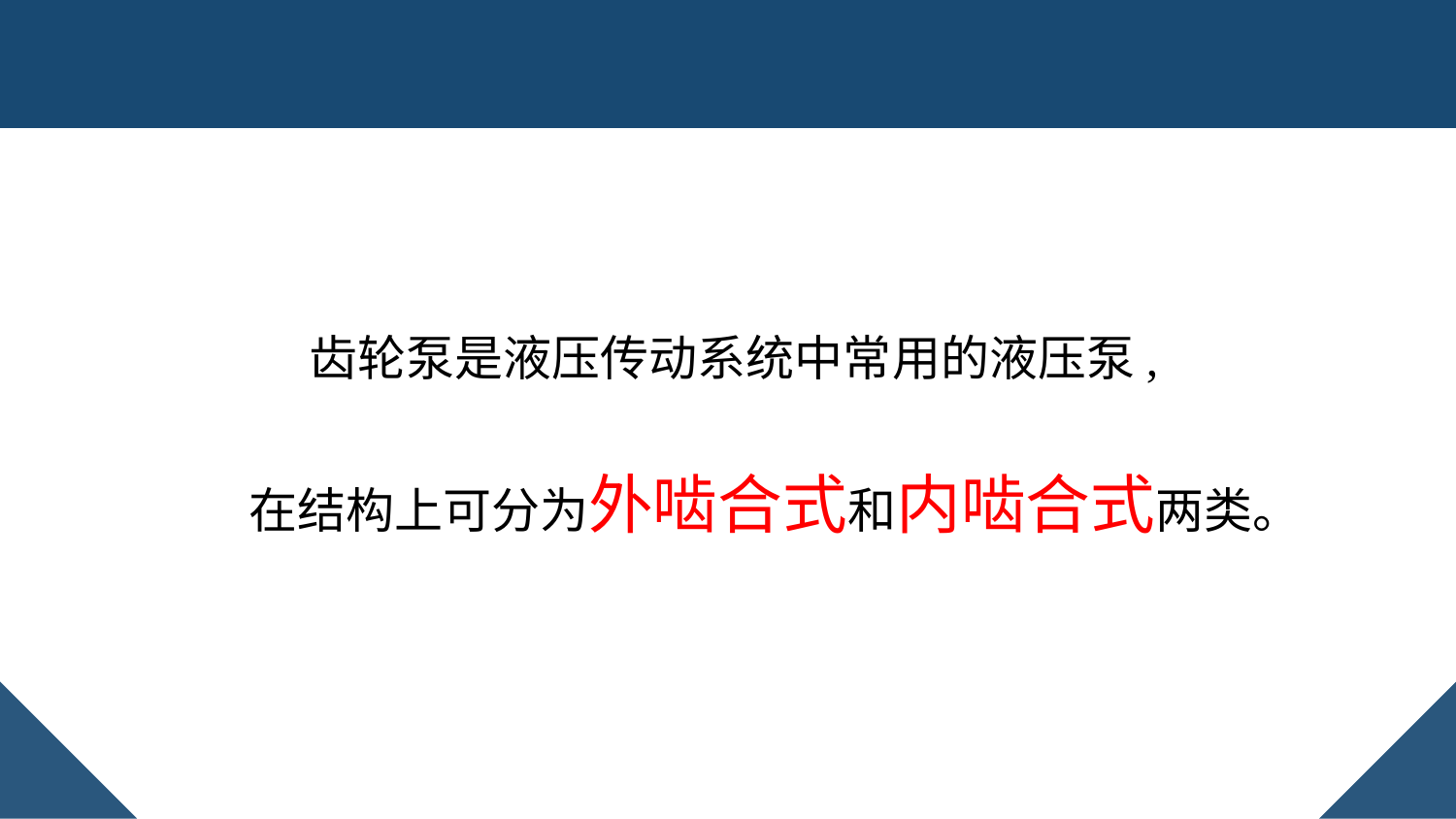

齿轮泵是液压传动系统中常用的液压泵,
  在结构上可分为外啮合式和内啮合式两类。